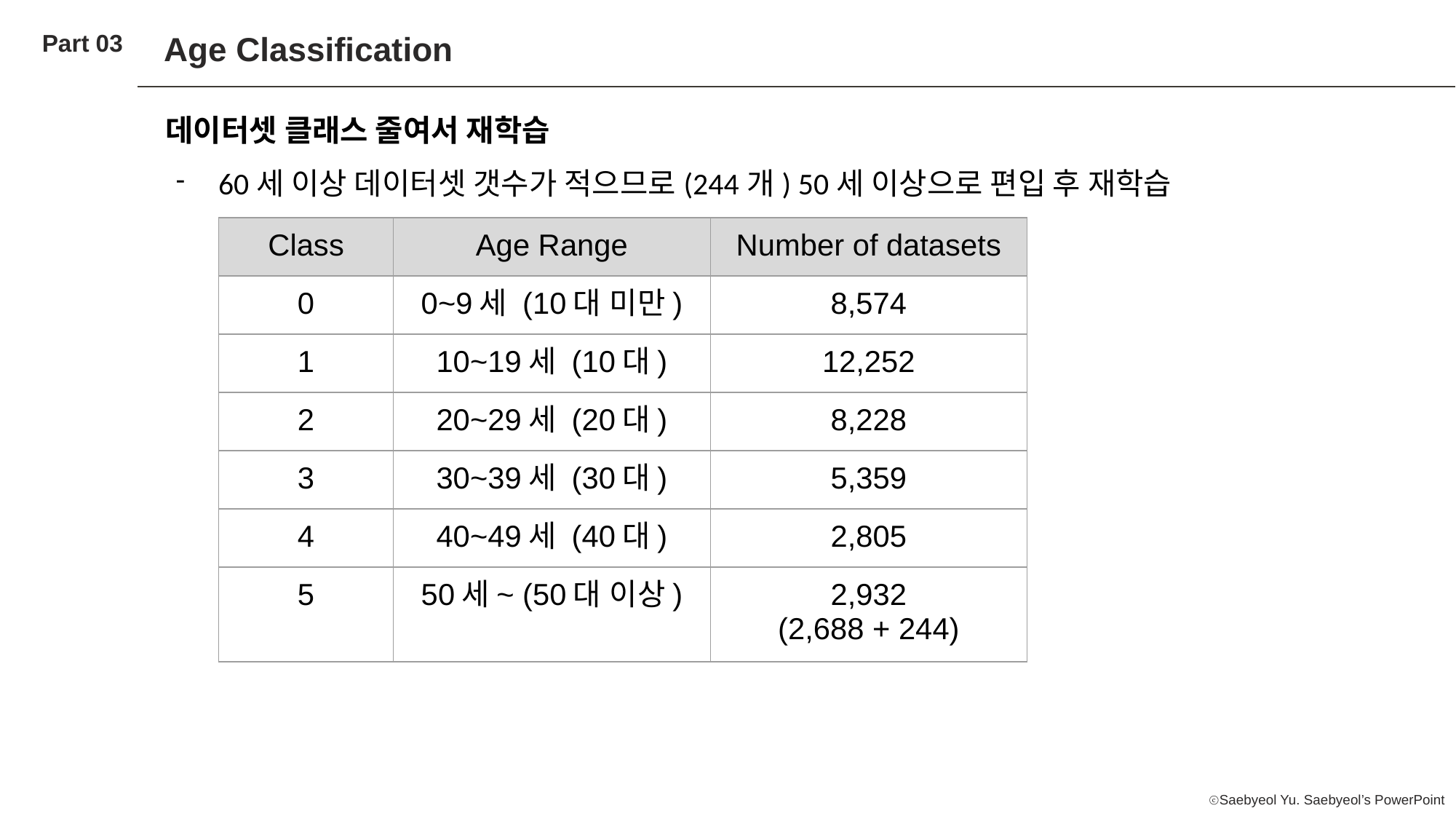

Part 03
Age Classification
데이터셋 클래스 줄여서 재학습
60세 이상 데이터셋 갯수가 적으므로(244개) 50세 이상으로 편입 후 재학습

| Class | Age Range | Number of datasets |
| --- | --- | --- |
| 0 | 0~9세 (10대 미만) | 8,574 |
| 1 | 10~19세 (10대) | 12,252 |
| 2 | 20~29세 (20대) | 8,228 |
| 3 | 30~39세 (30대) | 5,359 |
| 4 | 40~49세 (40대) | 2,805 |
| 5 | 50세~ (50대 이상) | 2,932 (2,688 + 244) |